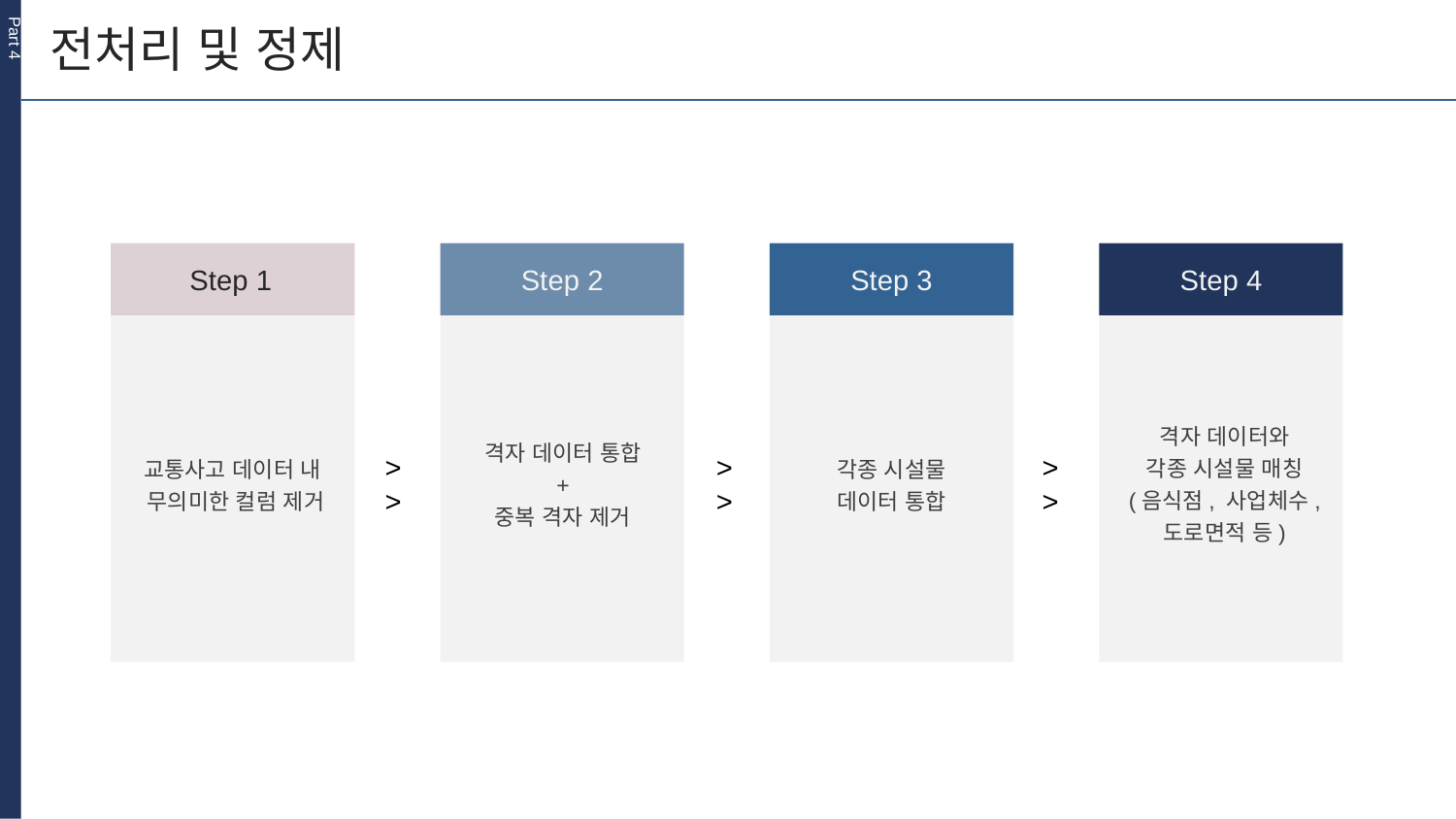

전처리 및 정제
Part 4

Step 4
Step 1
Step 2
Step 3
격자 데이터와
각종 시설물 매칭
(음식점, 사업체수, 도로면적 등)
격자 데이터 통합
+
중복 격자 제거
>>
>>
>>
교통사고 데이터 내
무의미한 컬럼 제거
각종 시설물
데이터 통합